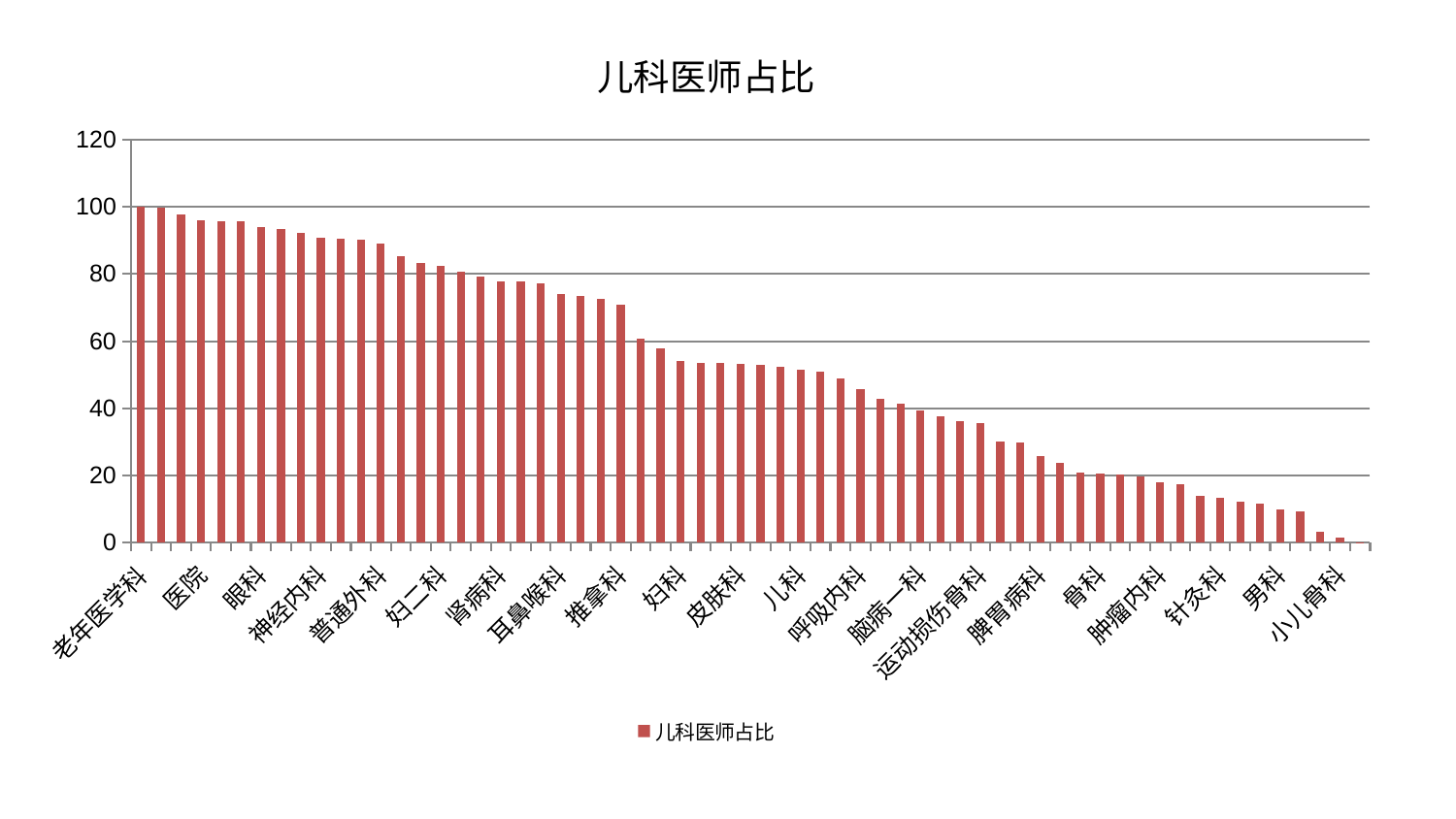

### Chart: 儿科医师占比

| Category | 儿科医师占比 |
|---|---|
| 老年医学科 | 100.0 |
| 微创骨科 | 99.67435543844178 |
| 显微骨科 | 97.69415355288976 |
| 医院 | 95.88627533532494 |
| 神经外科 | 95.75026198577066 |
| 心病二科 | 95.7430535385355 |
| 眼科 | 93.89088264511503 |
| 血液科 | 93.29057762501476 |
| 脾胃科消化科合并 | 92.24840141640357 |
| 神经内科 | 90.6761822386849 |
| 妇科妇二科合并 | 90.62666302363137 |
| 美容皮肤科 | 90.09562651247082 |
| 普通外科 | 88.99581832735196 |
| 肝病科 | 85.23056798292274 |
| 消化内科 | 83.28935730377074 |
| 妇二科 | 82.39654809998667 |
| 胸外科 | 80.68226638110414 |
| 口腔科 | 79.3309869188559 |
| 肾病科 | 77.75092026698123 |
| 关节骨科 | 77.69836074181167 |
| 周围血管科 | 77.25108806468161 |
| 耳鼻喉科 | 74.0185585224058 |
| 康复科 | 73.36961026153415 |
| 综合内科 | 72.68277799478024 |
| 推拿科 | 70.9196575772917 |
| 重症医学科 | 60.646265586765736 |
| 西区重症医学科 | 57.89258980490846 |
| 妇科 | 54.16910976327272 |
| 乳腺甲状腺外科 | 53.59848103987292 |
| 身心医学科 | 53.43693652725877 |
| 皮肤科 | 53.17115600940939 |
| 心病四科 | 53.00624724317524 |
| 创伤骨科 | 52.44346098394683 |
| 儿科 | 51.532749999709964 |
| 肝胆外科 | 50.82643695120456 |
| 东区重症医学科 | 48.813776646125326 |
| 呼吸内科 | 45.74110789612449 |
| 心病三科 | 42.78784913223138 |
| 东区肾病科 | 41.25405426482335 |
| 脑病一科 | 39.25155716690214 |
| 心血管内科 | 37.523869664237864 |
| 内分泌科 | 36.14596261770991 |
| 运动损伤骨科 | 35.699339407440526 |
| 中医经典科 | 29.978696517425824 |
| 治未病中心 | 29.773881258318195 |
| 脾胃病科 | 25.798663301590906 |
| 小儿推拿科 | 23.697686990473585 |
| 肾脏内科 | 20.744429633562792 |
| 骨科 | 20.546490145498485 |
| 心病一科 | 20.194309416720262 |
| 脊柱骨科 | 19.7725928477312 |
| 肿瘤内科 | 17.946414684524857 |
| 中医外治中心 | 17.456705306342013 |
| 风湿病科 | 13.892458763398121 |
| 针灸科 | 13.483111182808118 |
| 脑病三科 | 12.146540451024434 |
| 产科 | 11.729262282274059 |
| 男科 | 9.825638046693813 |
| 脑病二科 | 9.27204656920114 |
| 肛肠科 | 3.2369742645843878 |
| 小儿骨科 | 1.4665649568882022 |
| 泌尿外科 | 0.14845406717768062 |
178